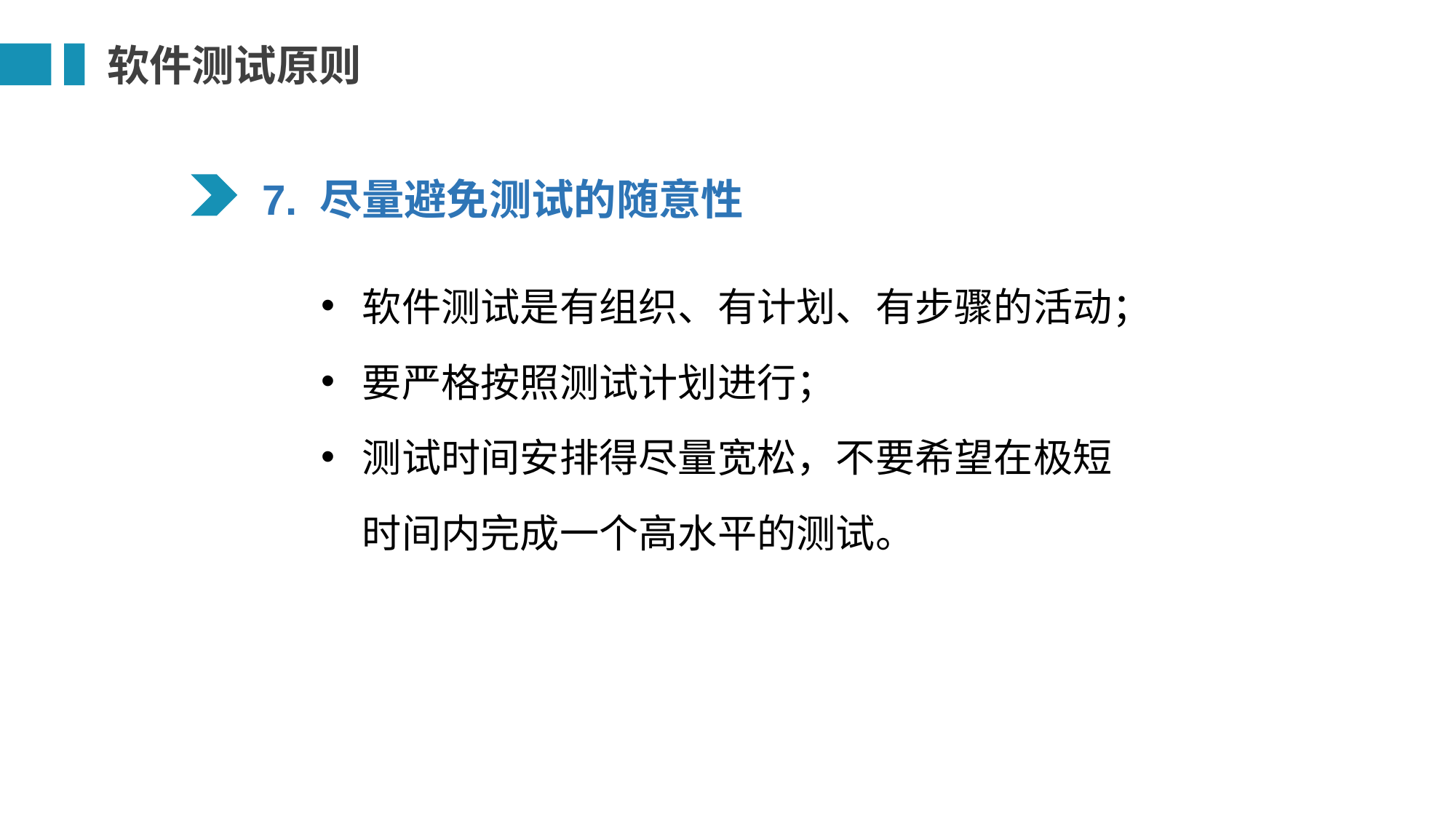

软件测试原则

7. 尽量避免测试的随意性
软件测试是有组织、有计划、有步骤的活动；
要严格按照测试计划进行；
测试时间安排得尽量宽松，不要希望在极短时间内完成一个高水平的测试。
66